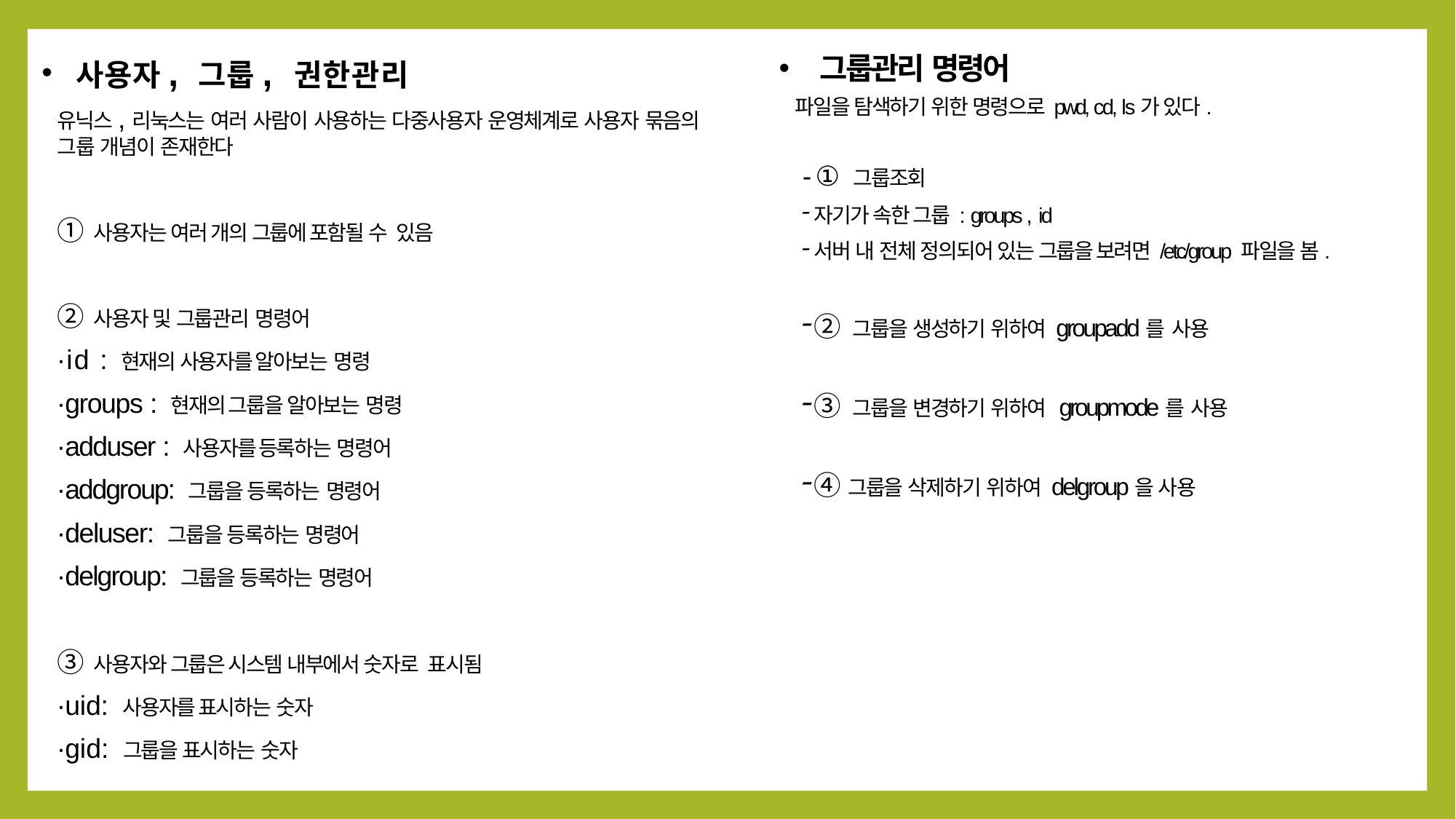

그룹관리 명령어
파일을 탐색하기 위한 명령으로 pwd, cd, ls가 있다.

 -  ① 그룹조회
자기가 속한 그룹 : groups , id
서버 내 전체 정의되어 있는 그룹을 보려면 /etc/group 파일을 봄.

② 그룹을 생성하기 위하여 groupadd를 사용

③ 그룹을 변경하기 위하여 groupmode를 사용

④그룹을 삭제하기 위하여 delgroup을 사용

사용자, 그룹, 권한관리
유닉스,리눅스는 여러 사람이 사용하는 다중사용자 운영체계로 사용자 묶음의 그룹 개념이 존재한다

① 사용자는 여러 개의 그룹에 포함될 수 있음

② 사용자 및 그룹관리 명령어
∙id : 현재의 사용자를 알아보는 명령
∙groups : 현재의 그룹을 알아보는 명령
∙adduser : 사용자를 등록하는 명령어
∙addgroup: 그룹을 등록하는 명령어
∙deluser: 그룹을 등록하는 명령어
∙delgroup: 그룹을 등록하는 명령어

③ 사용자와 그룹은 시스템 내부에서 숫자로 표시됨
∙uid: 사용자를 표시하는 숫자
∙gid: 그룹을 표시하는 숫자